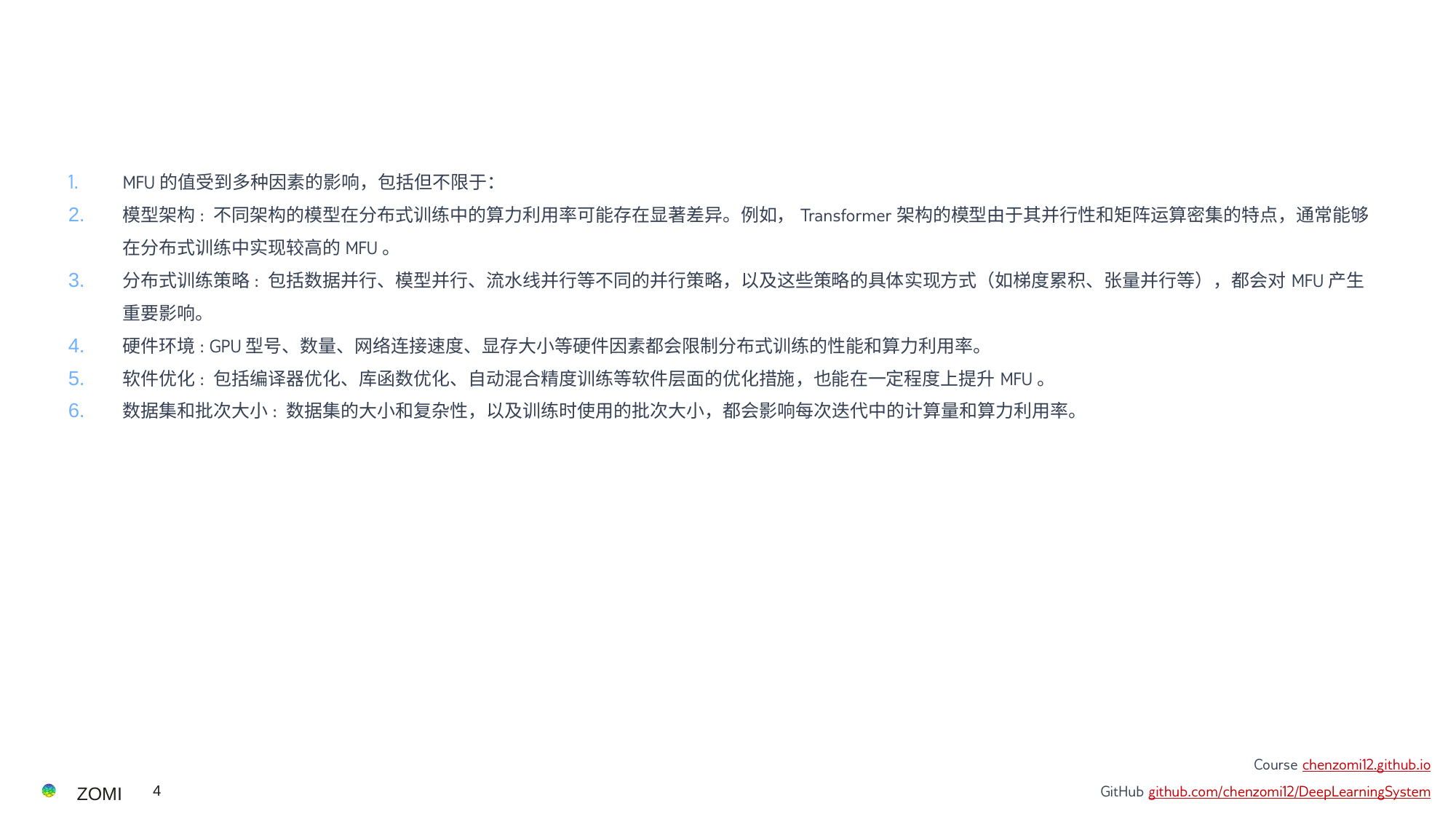

#
MFU的值受到多种因素的影响，包括但不限于：
模型架构: 不同架构的模型在分布式训练中的算力利用率可能存在显著差异。例如，Transformer架构的模型由于其并行性和矩阵运算密集的特点，通常能够在分布式训练中实现较高的MFU。
分布式训练策略: 包括数据并行、模型并行、流水线并行等不同的并行策略，以及这些策略的具体实现方式（如梯度累积、张量并行等），都会对MFU产生重要影响。
硬件环境: GPU型号、数量、网络连接速度、显存大小等硬件因素都会限制分布式训练的性能和算力利用率。
软件优化: 包括编译器优化、库函数优化、自动混合精度训练等软件层面的优化措施，也能在一定程度上提升MFU。
数据集和批次大小: 数据集的大小和复杂性，以及训练时使用的批次大小，都会影响每次迭代中的计算量和算力利用率。